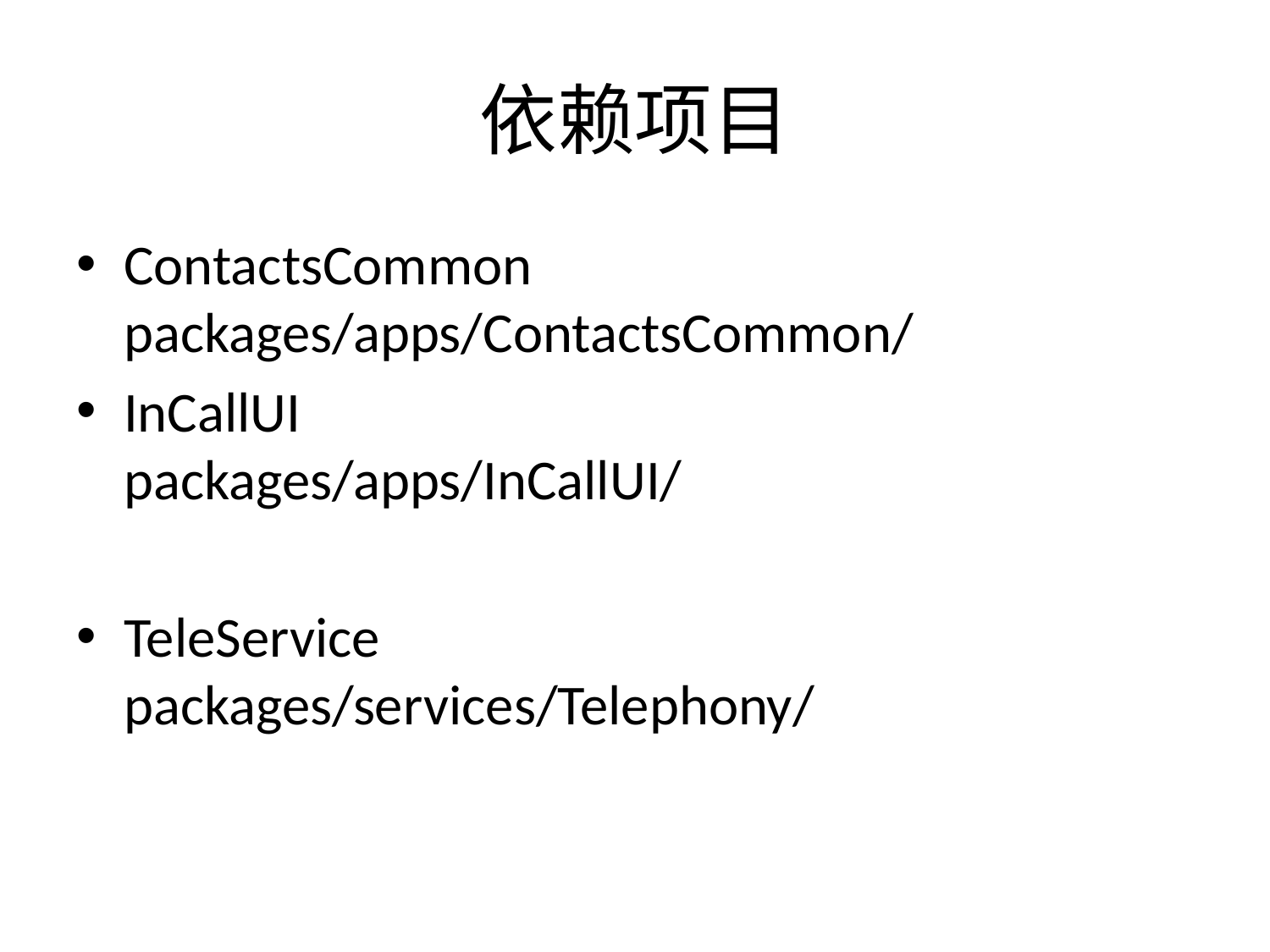

# 依赖项目
ContactsCommon
packages/apps/ContactsCommon/
InCallUI
packages/apps/InCallUI/

TeleService
packages/services/Telephony/